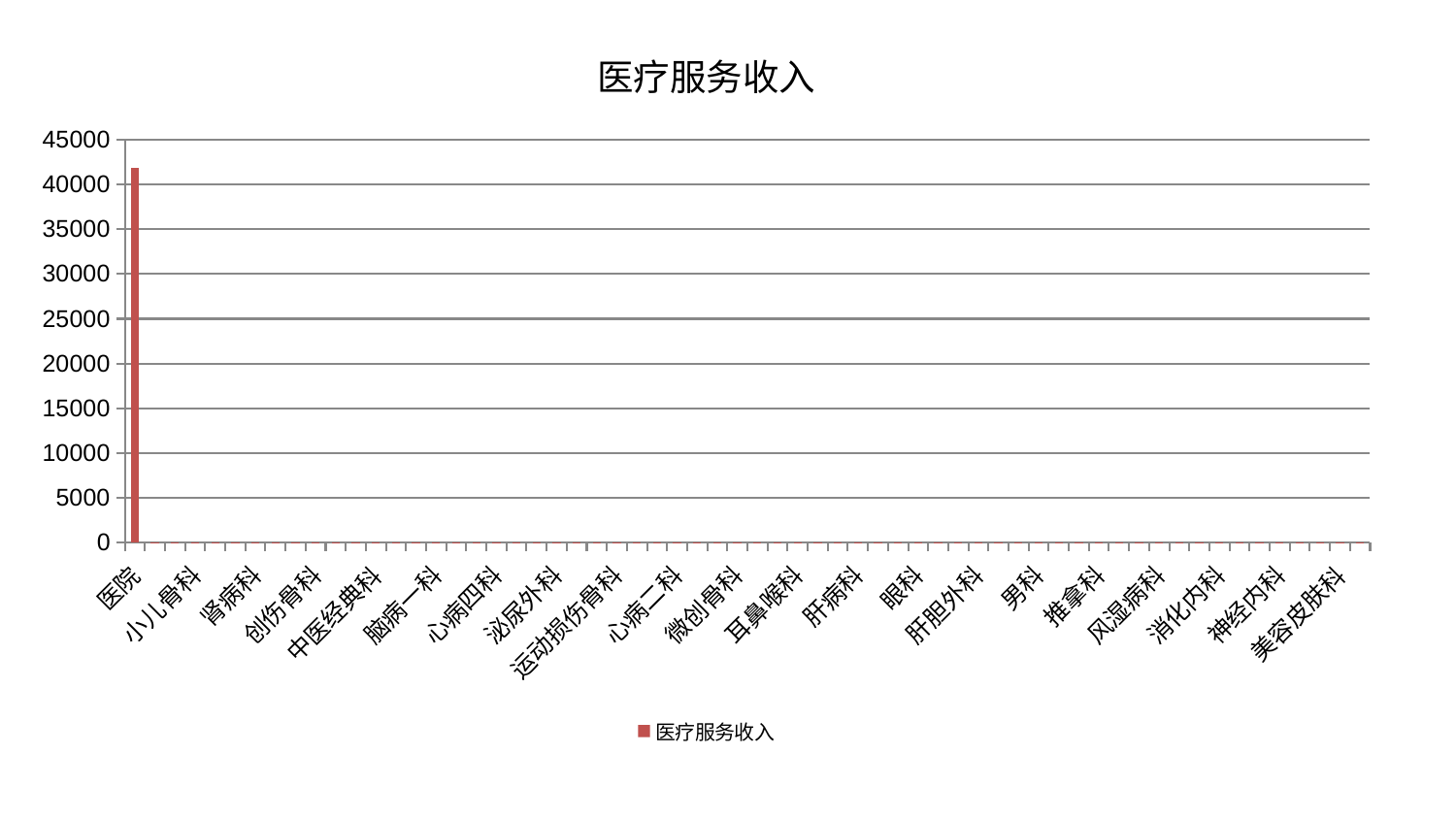

### Chart: 医疗服务收入

| Category | 医疗服务收入 |
|---|---|
| 医院 | 41850.8 |
| 脑病三科 | 0.988846196819587 |
| 心血管内科 | 0.9873049997849754 |
| 小儿骨科 | 0.9822311050225117 |
| 脾胃科消化科合并 | 0.9726078655531993 |
| 妇二科 | 0.9711349666110172 |
| 肾病科 | 0.9488763911606946 |
| 老年医学科 | 0.9389196150550505 |
| 普通外科 | 0.929909987040819 |
| 创伤骨科 | 0.928834213989304 |
| 乳腺甲状腺外科 | 0.9065986797691659 |
| 妇科 | 0.8878615524537699 |
| 中医经典科 | 0.8239657460379295 |
| 东区肾病科 | 0.8075463061163386 |
| 产科 | 0.7713969619256078 |
| 脑病一科 | 0.7687897843186682 |
| 脑病二科 | 0.7416911463231171 |
| 儿科 | 0.7071277553748734 |
| 心病四科 | 0.6920012060321712 |
| 治未病中心 | 0.6778212188261614 |
| 神经外科 | 0.6746018252420927 |
| 泌尿外科 | 0.636957574244257 |
| 中医外治中心 | 0.6277326782674815 |
| 肛肠科 | 0.617043323189532 |
| 运动损伤骨科 | 0.6094440995659569 |
| 关节骨科 | 0.5811554092076705 |
| 妇科妇二科合并 | 0.5660763931710249 |
| 心病二科 | 0.5597948401376049 |
| 综合内科 | 0.5450970084221405 |
| 东区重症医学科 | 0.5110376741150515 |
| 微创骨科 | 0.4963606952319215 |
| 肾脏内科 | 0.49460302047989346 |
| 皮肤科 | 0.4857471572878349 |
| 耳鼻喉科 | 0.4763282828312865 |
| 康复科 | 0.46702351589739055 |
| 肿瘤内科 | 0.4494138001925898 |
| 肝病科 | 0.4314124540317068 |
| 脊柱骨科 | 0.4205902495681655 |
| 口腔科 | 0.357065638021673 |
| 眼科 | 0.34744692426149304 |
| 重症医学科 | 0.3359197540917995 |
| 西区重症医学科 | 0.3100373154619762 |
| 肝胆外科 | 0.27761668118182814 |
| 血液科 | 0.2670295469782771 |
| 显微骨科 | 0.2572100283887515 |
| 男科 | 0.2187430637806309 |
| 胸外科 | 0.19447168188573127 |
| 呼吸内科 | 0.19041505605253417 |
| 推拿科 | 0.1586110590548504 |
| 内分泌科 | 0.15716216453409504 |
| 心病三科 | 0.15059295436637754 |
| 风湿病科 | 0.14860739416374646 |
| 小儿推拿科 | 0.146261664149 |
| 身心医学科 | 0.13944980450336697 |
| 消化内科 | 0.1249723046791924 |
| 心病一科 | 0.12475238124119525 |
| 脾胃病科 | 0.10756232511180297 |
| 神经内科 | 0.10256915155043544 |
| 针灸科 | 0.06740626015158457 |
| 骨科 | 0.06446392736709505 |
| 美容皮肤科 | 0.06408049540311045 |
| 周围血管科 | 0.013766468881019511 |
240